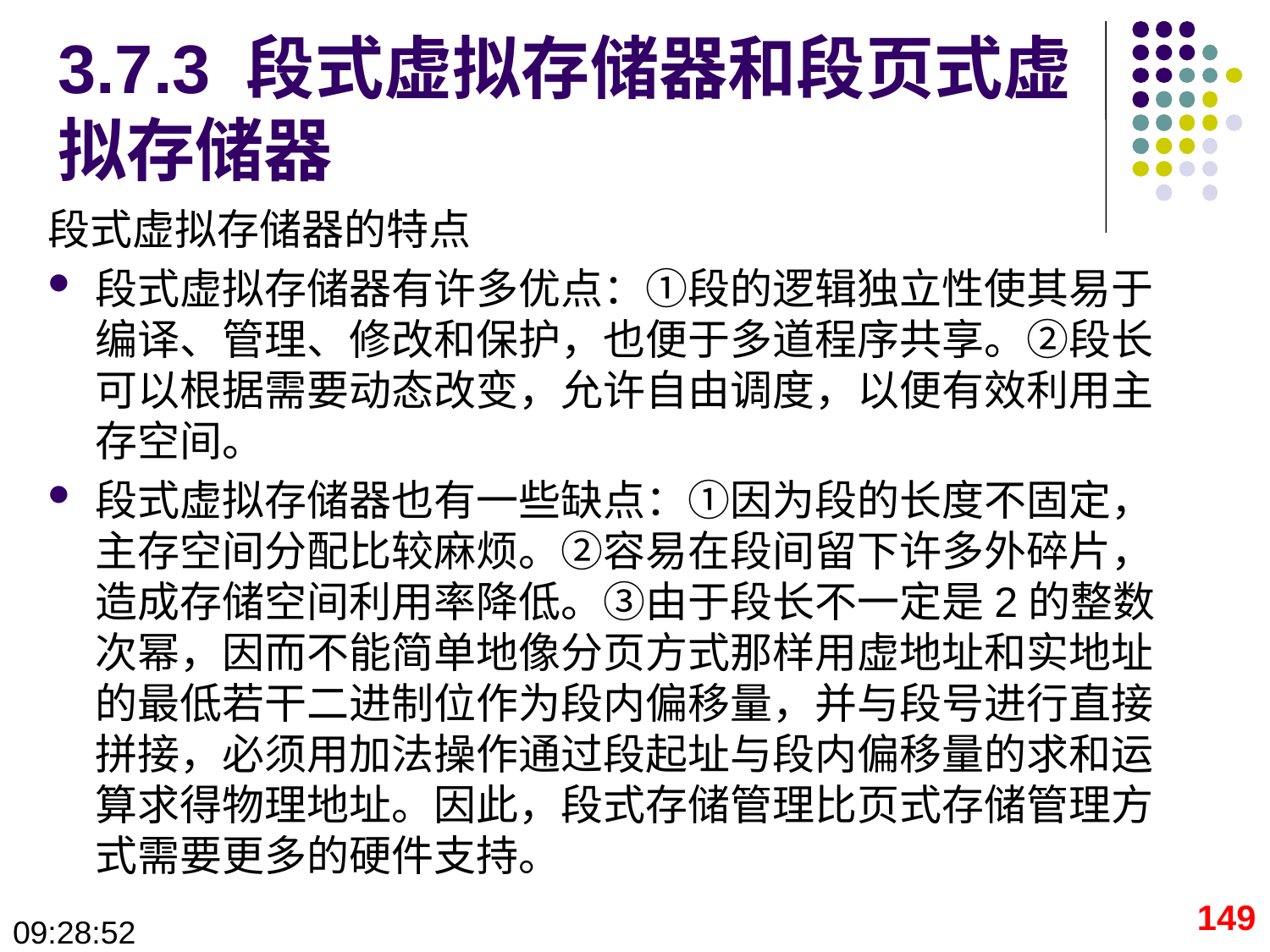

# 3.7.3 段式虚拟存储器和段页式虚拟存储器
段式虚拟存储器的特点
段式虚拟存储器有许多优点：①段的逻辑独立性使其易于编译、管理、修改和保护，也便于多道程序共享。②段长可以根据需要动态改变，允许自由调度，以便有效利用主存空间。
段式虚拟存储器也有一些缺点：①因为段的长度不固定，主存空间分配比较麻烦。②容易在段间留下许多外碎片，造成存储空间利用率降低。③由于段长不一定是2的整数次幂，因而不能简单地像分页方式那样用虚地址和实地址的最低若干二进制位作为段内偏移量，并与段号进行直接拼接，必须用加法操作通过段起址与段内偏移量的求和运算求得物理地址。因此，段式存储管理比页式存储管理方式需要更多的硬件支持。
149
09:28:52